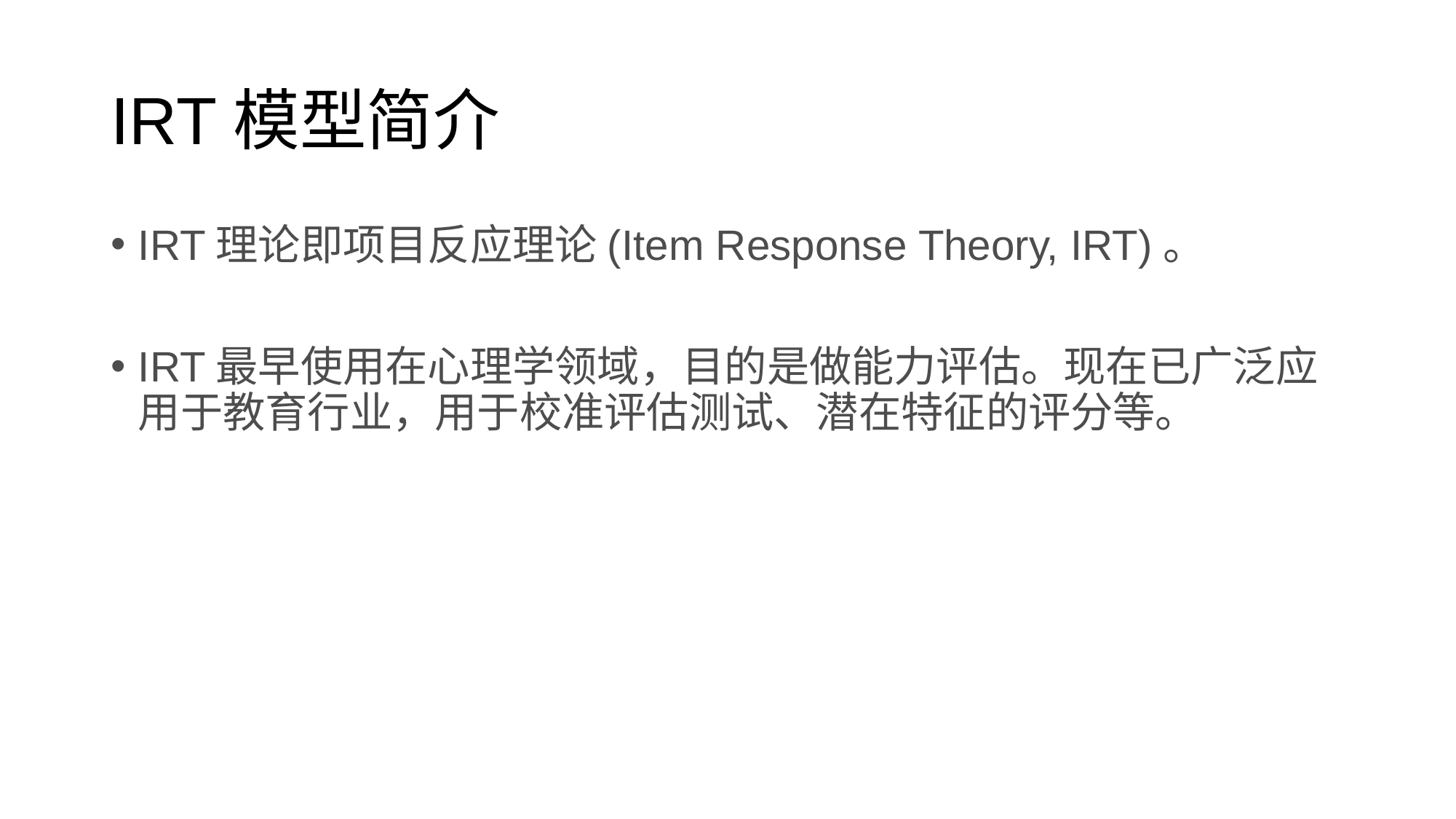

# IRT模型简介
IRT理论即项目反应理论(Item Response Theory, IRT)。

IRT最早使用在心理学领域，目的是做能力评估。现在已广泛应用于教育行业，用于校准评估测试、潜在特征的评分等。